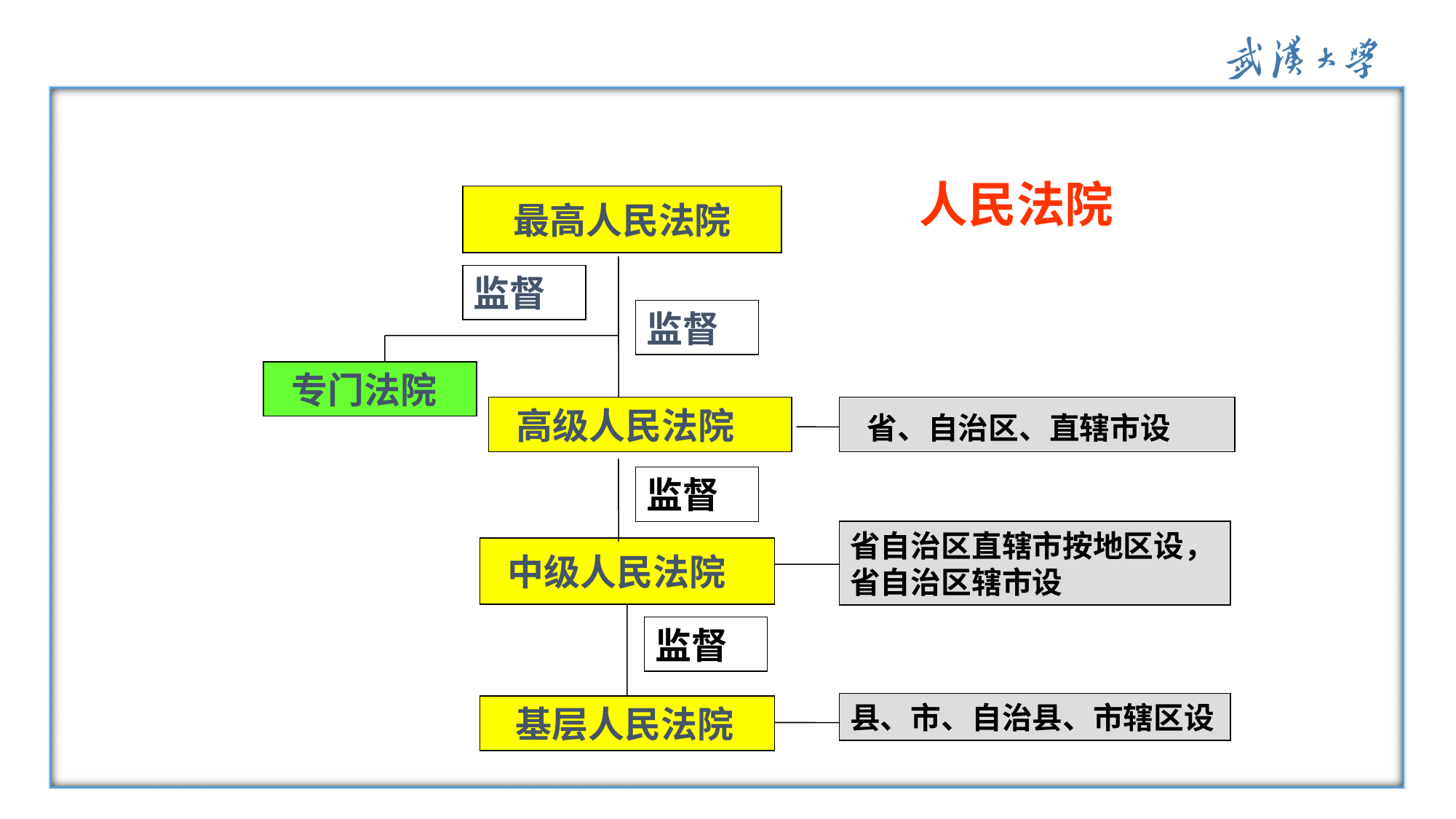

人民法院
最高人民法院

监督
监督

 专门法院
 高级人民法院
 省、自治区、直辖市设

监督
省自治区直辖市按地区设，省自治区辖市设
 中级人民法院

监督
县、市、自治县、市辖区设
  基层人民法院